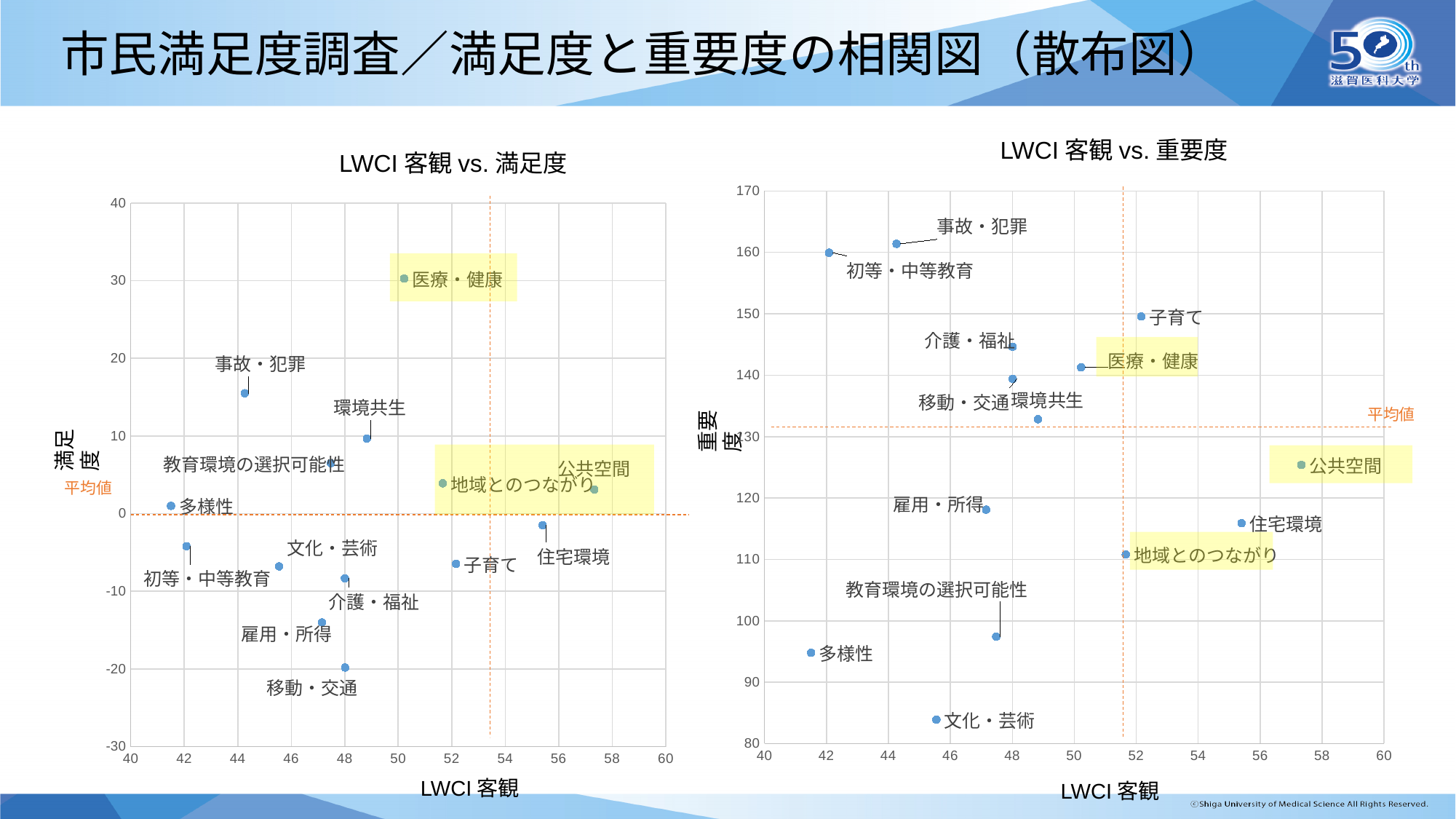

# 市民満足度調査／満足度と重要度の相関図（散布図）
LWCI客観vs.重要度
LWCI客観vs.満足度

### Chart

| Category |  |
|---|---|

### Chart

| Category |  |
|---|---|

重要度
満足度
平均値

平均値

LWCI客観
LWCI客観